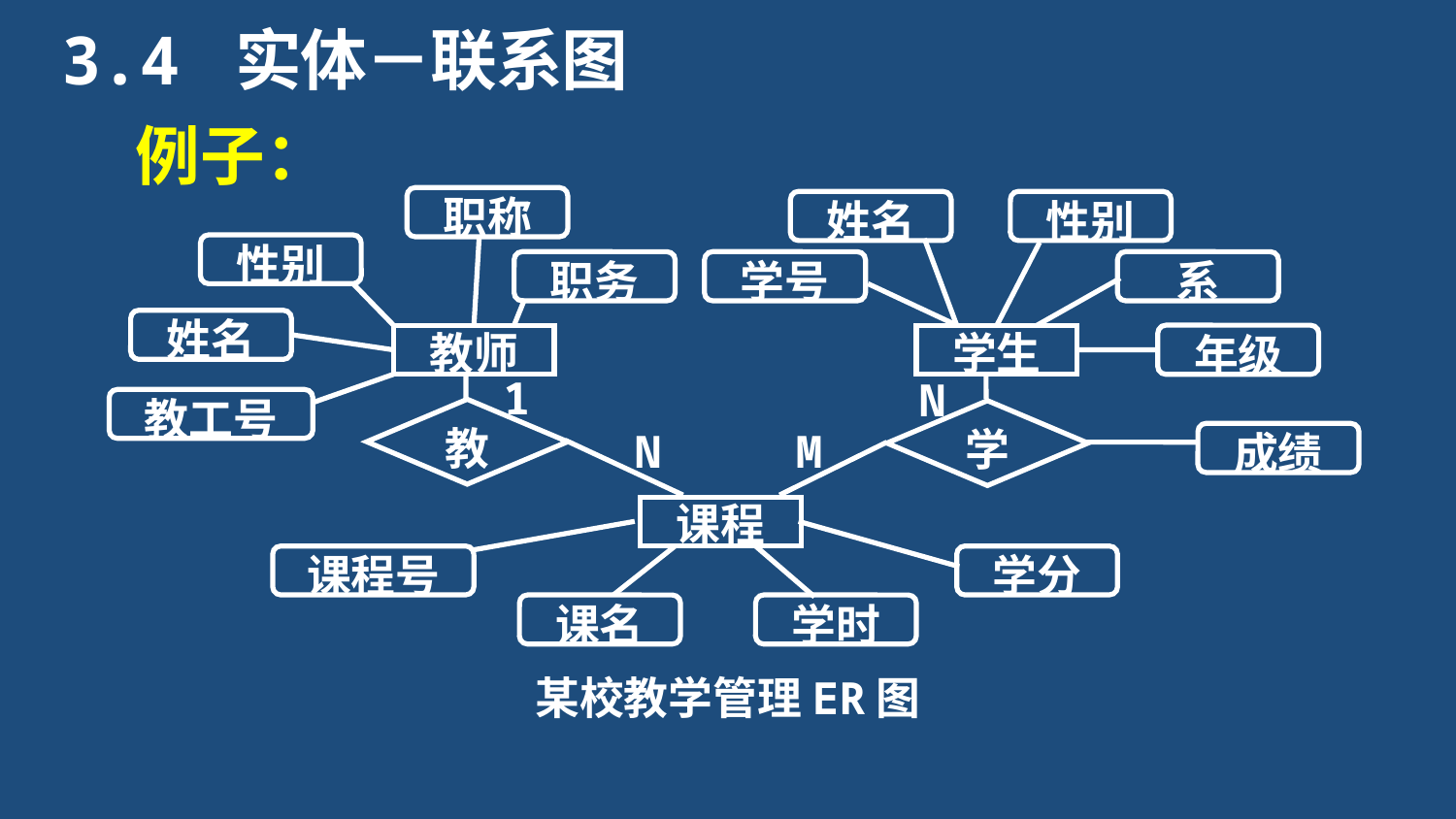

3.4 实体－联系图
例子：
职称
姓名
性别
性别

职务
学号
系

姓名
教师
学生
年级

1
N

教工号
教
学
N
M
成绩

课程

课程号

学分
课名
学时
某校教学管理ER图